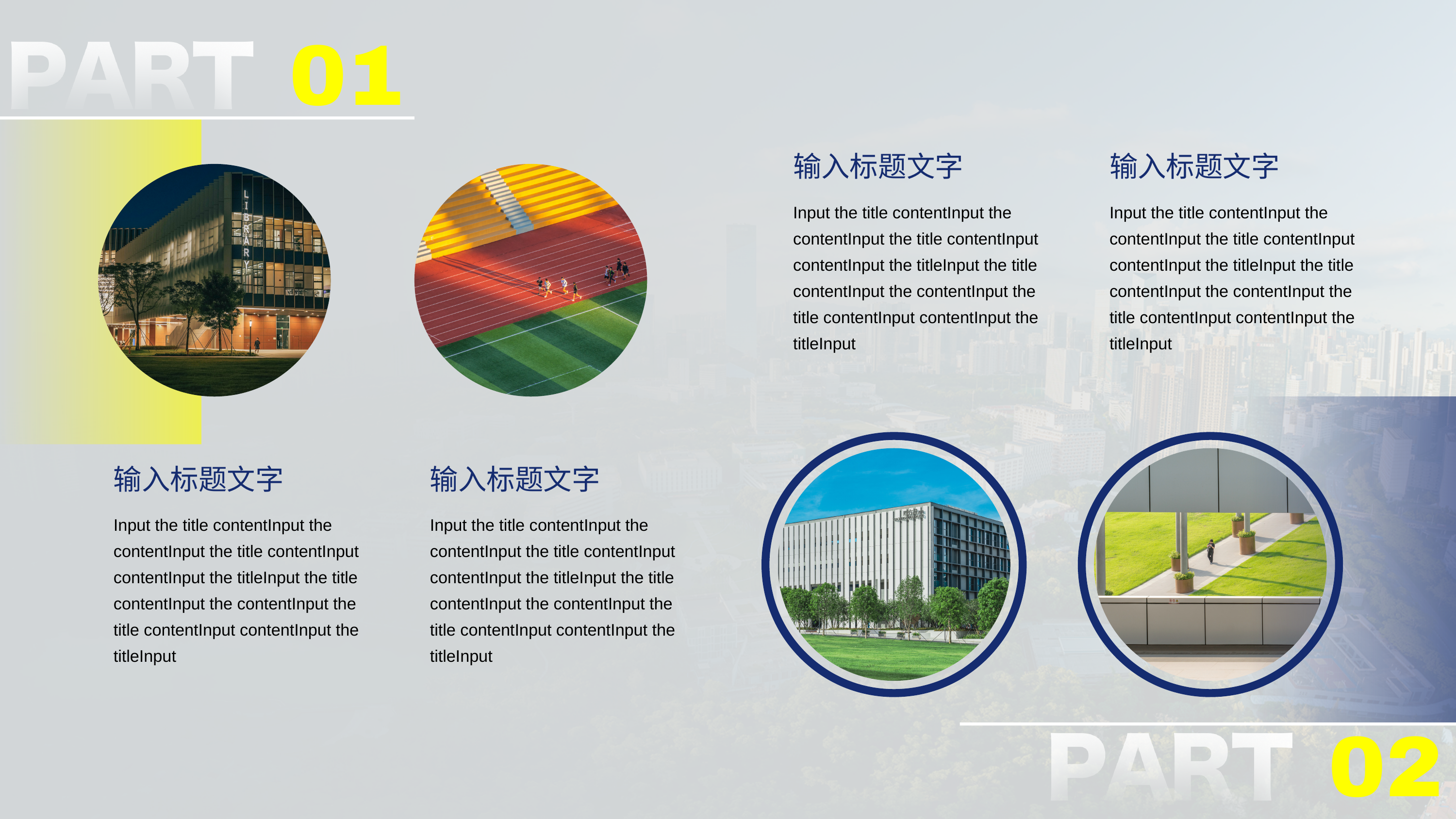

01

输入标题文字
输入标题文字

Input the title contentInput the contentInput the title contentInput contentInput the titleInput the title contentInput the contentInput the title contentInput contentInput the titleInput
Input the title contentInput the contentInput the title contentInput contentInput the titleInput the title contentInput the contentInput the title contentInput contentInput the titleInput

输入标题文字
输入标题文字
Input the title contentInput the contentInput the title contentInput contentInput the titleInput the title contentInput the contentInput the title contentInput contentInput the titleInput
Input the title contentInput the contentInput the title contentInput contentInput the titleInput the title contentInput the contentInput the title contentInput contentInput the titleInput

02